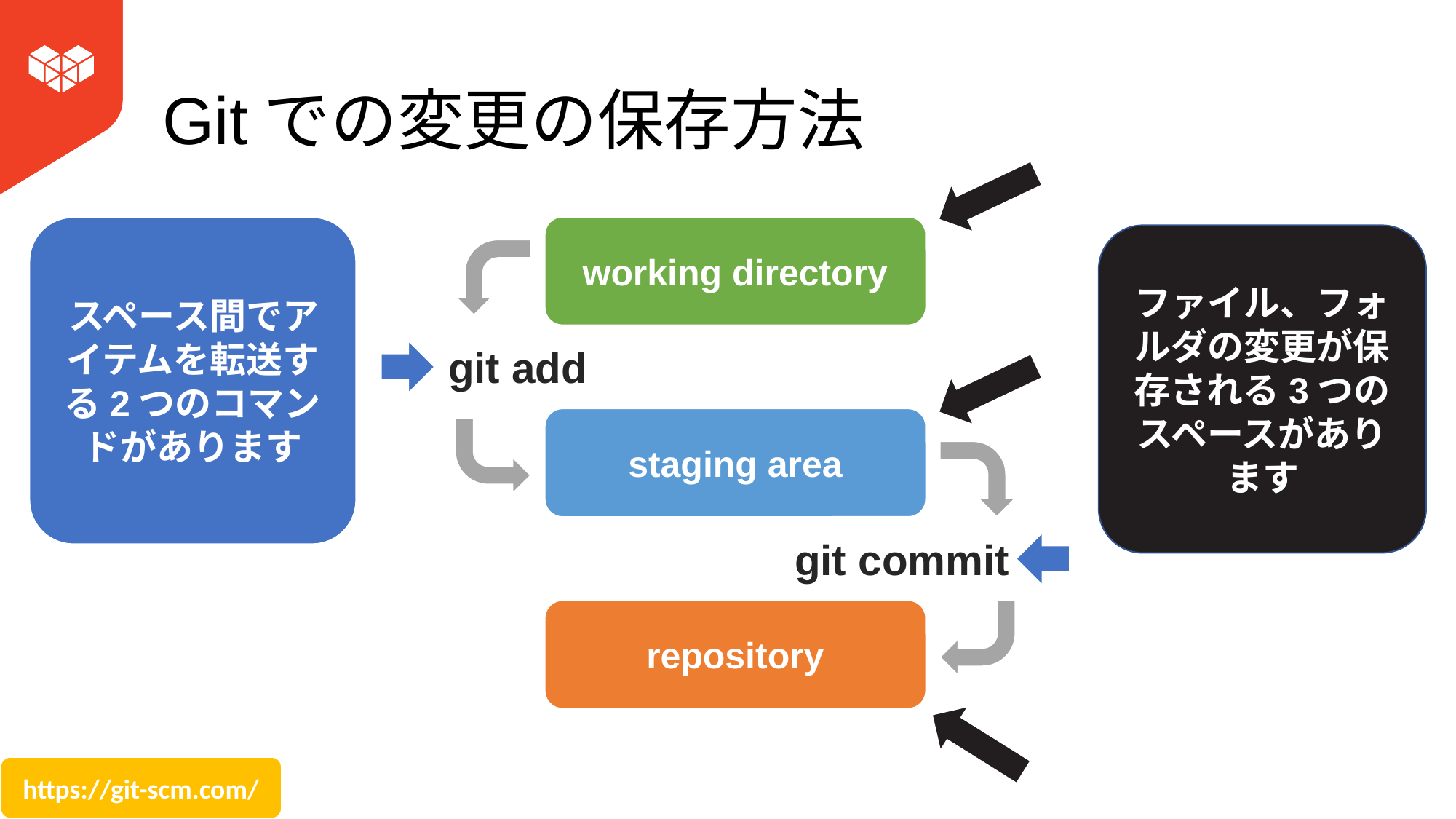

# Gitでの変更の保存方法

working directory

git add
staging area

git commit
repository

スペース間でアイテムを転送する2つのコマンドがあります
ファイル、フォルダの変更が保存される3つのスペースがあります

https://git-scm.com/